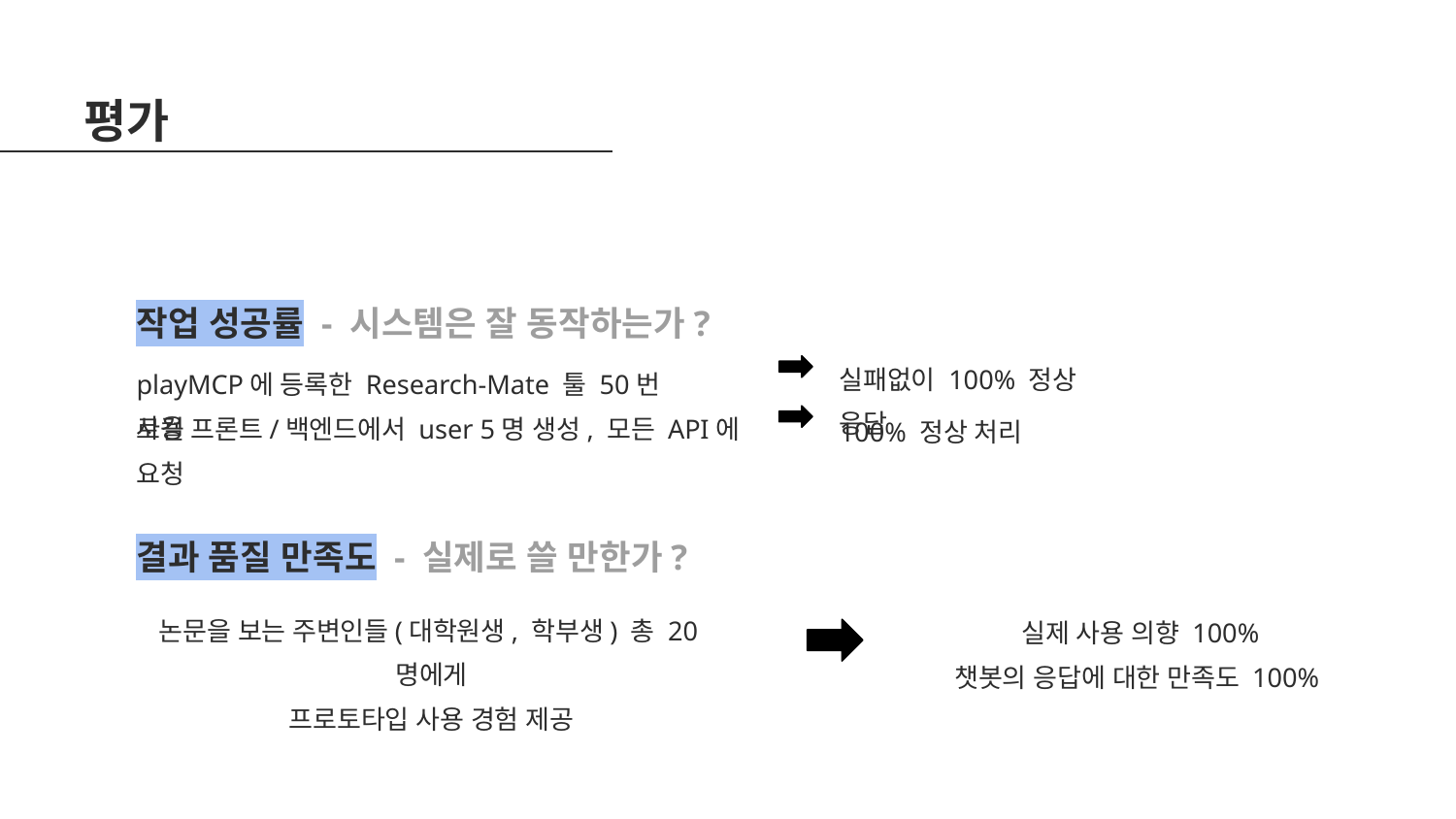

평가
작업 성공률 - 시스템은 잘 동작하는가?
실패없이 100% 정상 응답
playMCP에 등록한 Research-Mate 툴 50번 사용

로컬 프론트/백엔드에서 user 5명 생성, 모든 API에 요청
100% 정상 처리

결과 품질 만족도 - 실제로 쓸 만한가?
논문을 보는 주변인들(대학원생, 학부생) 총 20명에게
프로토타입 사용 경험 제공
실제 사용 의향 100%
챗봇의 응답에 대한 만족도 100%